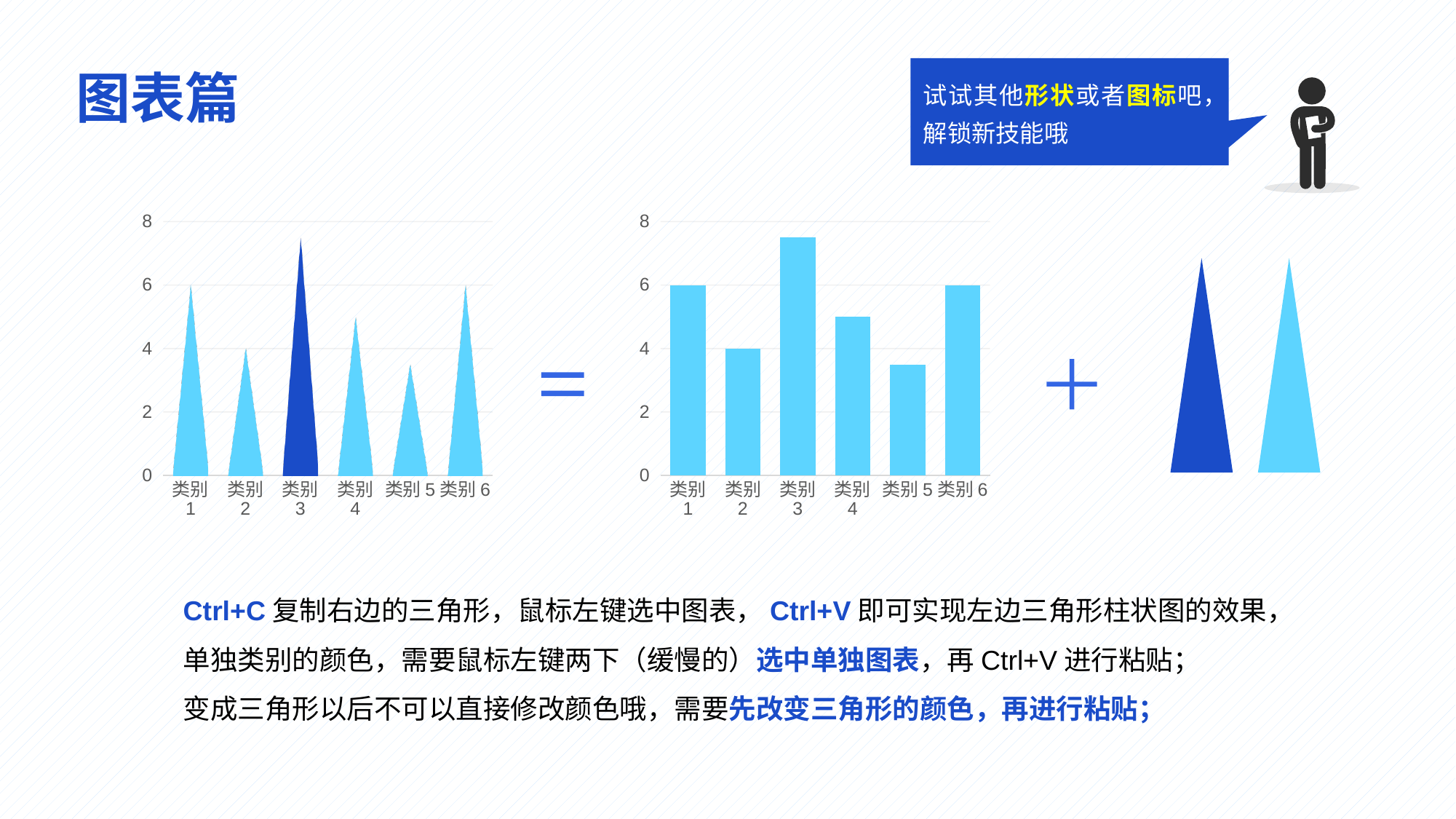

图表篇
试试其他形状或者图标吧，解锁新技能哦

### Chart

| Category | 系列 1 |
|---|---|
| 类别 1 | 6.0 |
| 类别 2 | 4.0 |
| 类别 3 | 7.5 |
| 类别 4 | 5.0 |
| 类别5 | 3.5 |
| 类别6 | 6.0 |

### Chart

| Category | 系列 1 |
|---|---|
| 类别 1 | 6.0 |
| 类别 2 | 4.0 |
| 类别 3 | 7.5 |
| 类别 4 | 5.0 |
| 类别5 | 3.5 |
| 类别6 | 6.0 |

Ctrl+C复制右边的三角形，鼠标左键选中图表，Ctrl+V即可实现左边三角形柱状图的效果，
单独类别的颜色，需要鼠标左键两下（缓慢的）选中单独图表，再Ctrl+V进行粘贴；
变成三角形以后不可以直接修改颜色哦，需要先改变三角形的颜色，再进行粘贴；